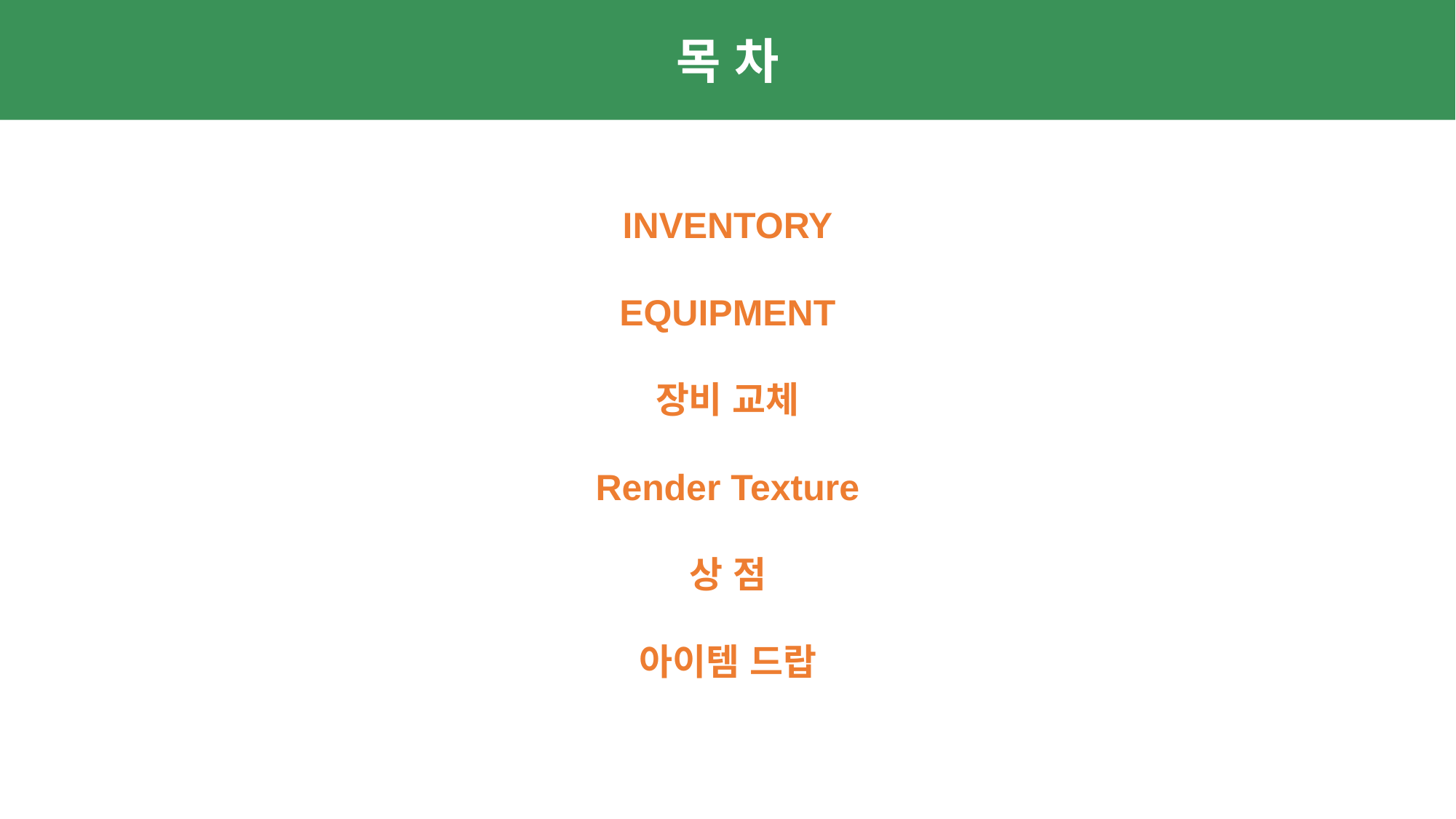

목 차
INVENTORY

EQUIPMENT

장비 교체

Render Texture

상 점

아이템 드랍